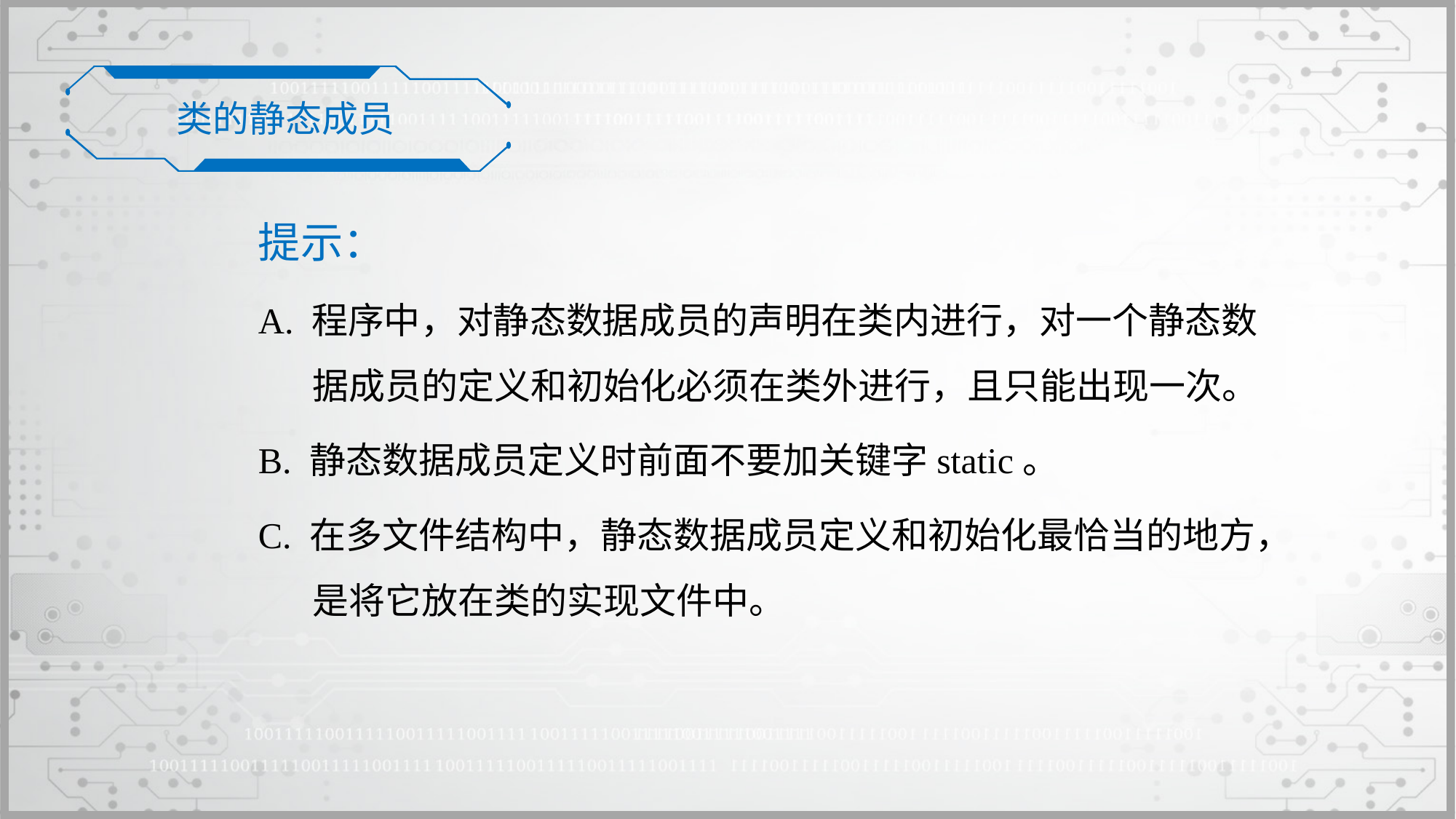

类的静态成员

提示：
A. 程序中，对静态数据成员的声明在类内进行，对一个静态数据成员的定义和初始化必须在类外进行，且只能出现一次。
B. 静态数据成员定义时前面不要加关键字static。
C. 在多文件结构中，静态数据成员定义和初始化最恰当的地方，是将它放在类的实现文件中。